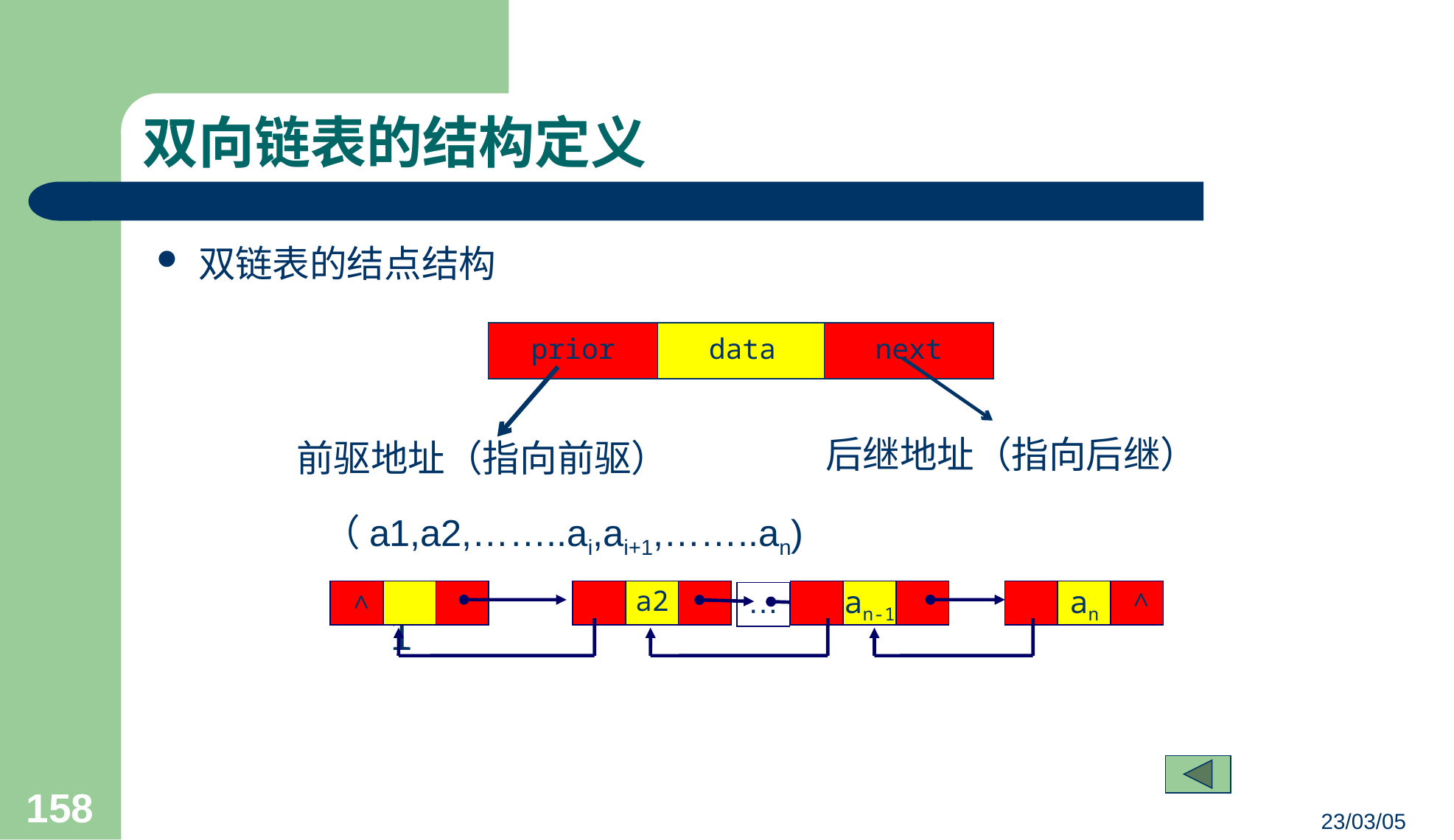

# 双向链表的结构定义
双链表的结点结构

prior
data
next

后继地址（指向后继）
前驱地址（指向前驱）
（a1,a2,……..ai,ai+1,……..an)
a1

a2

an-1

an

…

∧
∧

158
23/03/05